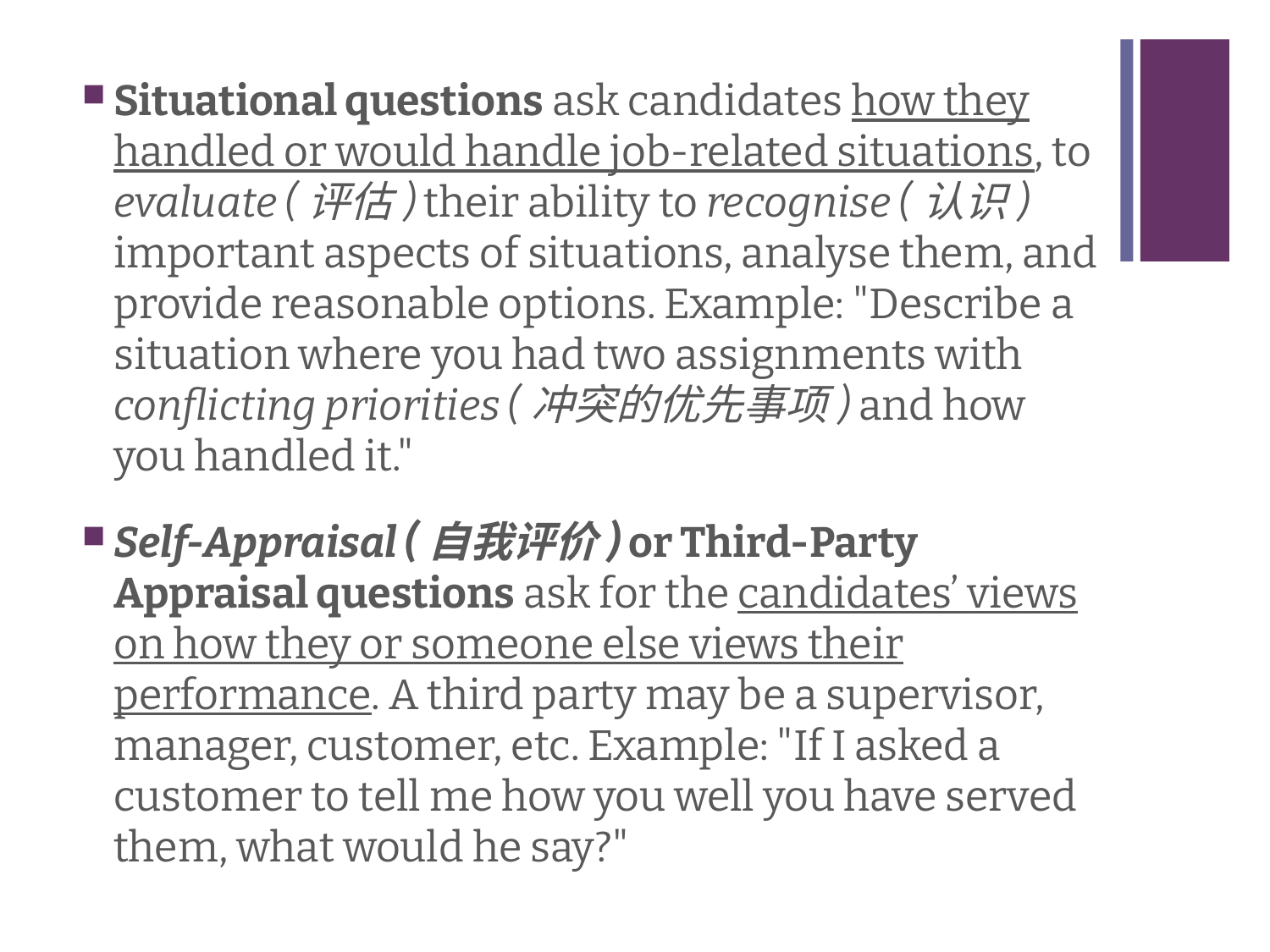

#
Situational questions ask candidates how they handled or would handle job-related situations, to evaluate (评估) their ability to recognise (认识) important aspects of situations, analyse them, and provide reasonable options. Example: "Describe a situation where you had two assignments with conflicting priorities (冲突的优先事项) and how you handled it."
Self-Appraisal (自我评价) or Third-Party Appraisal questions ask for the candidates’ views on how they or someone else views their performance. A third party may be a supervisor, manager, customer, etc. Example: "If I asked a customer to tell me how you well you have served them, what would he say?"